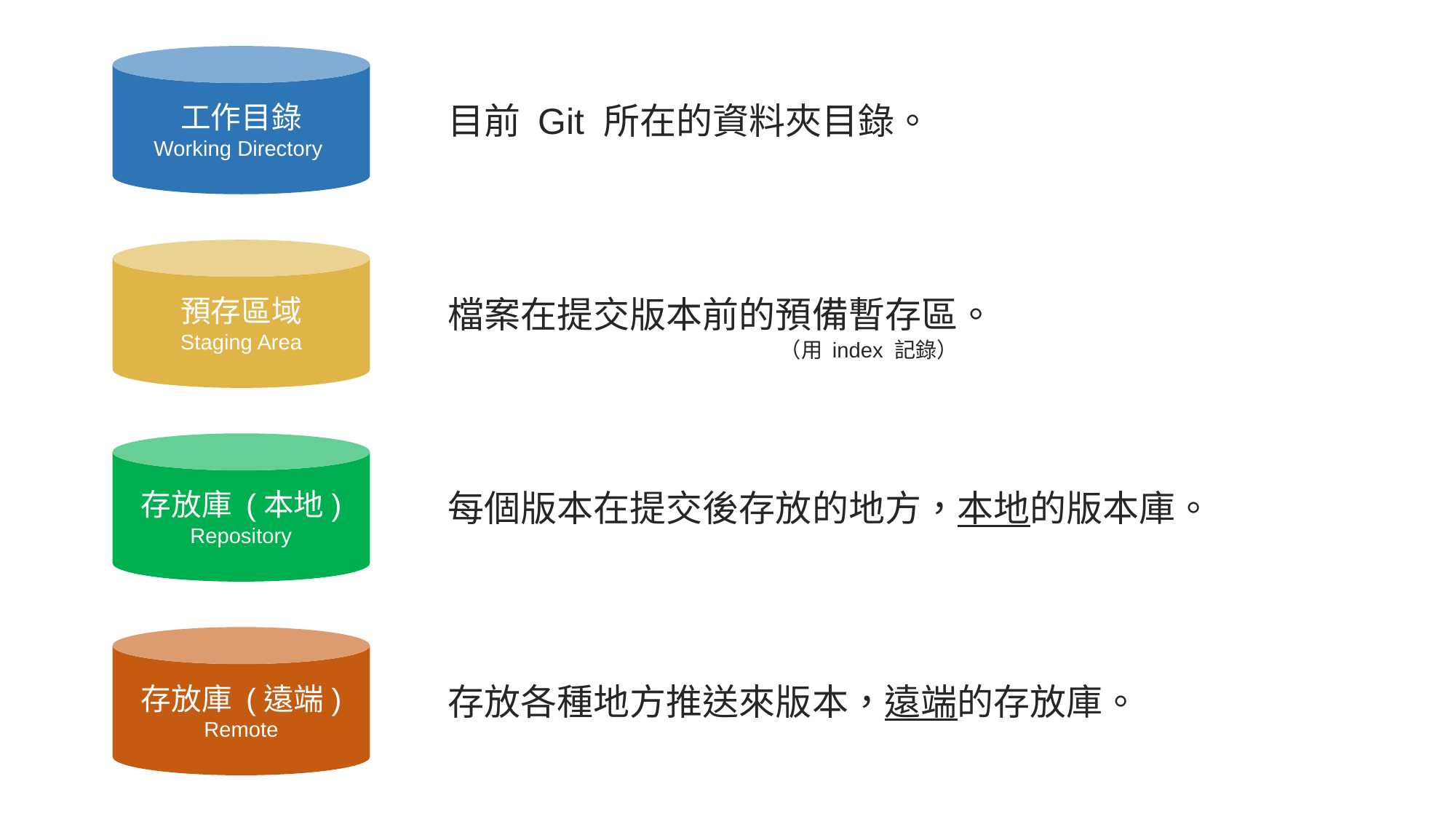

工作目錄
Working Directory
目前 Git 所在的資料夾目錄。
預存區域
Staging Area
檔案在提交版本前的預備暫存區。
（用 index 記錄）
存放庫 (本地)
Repository
每個版本在提交後存放的地方，本地的版本庫。
存放庫 (遠端)
Remote
存放各種地方推送來版本，遠端的存放庫。